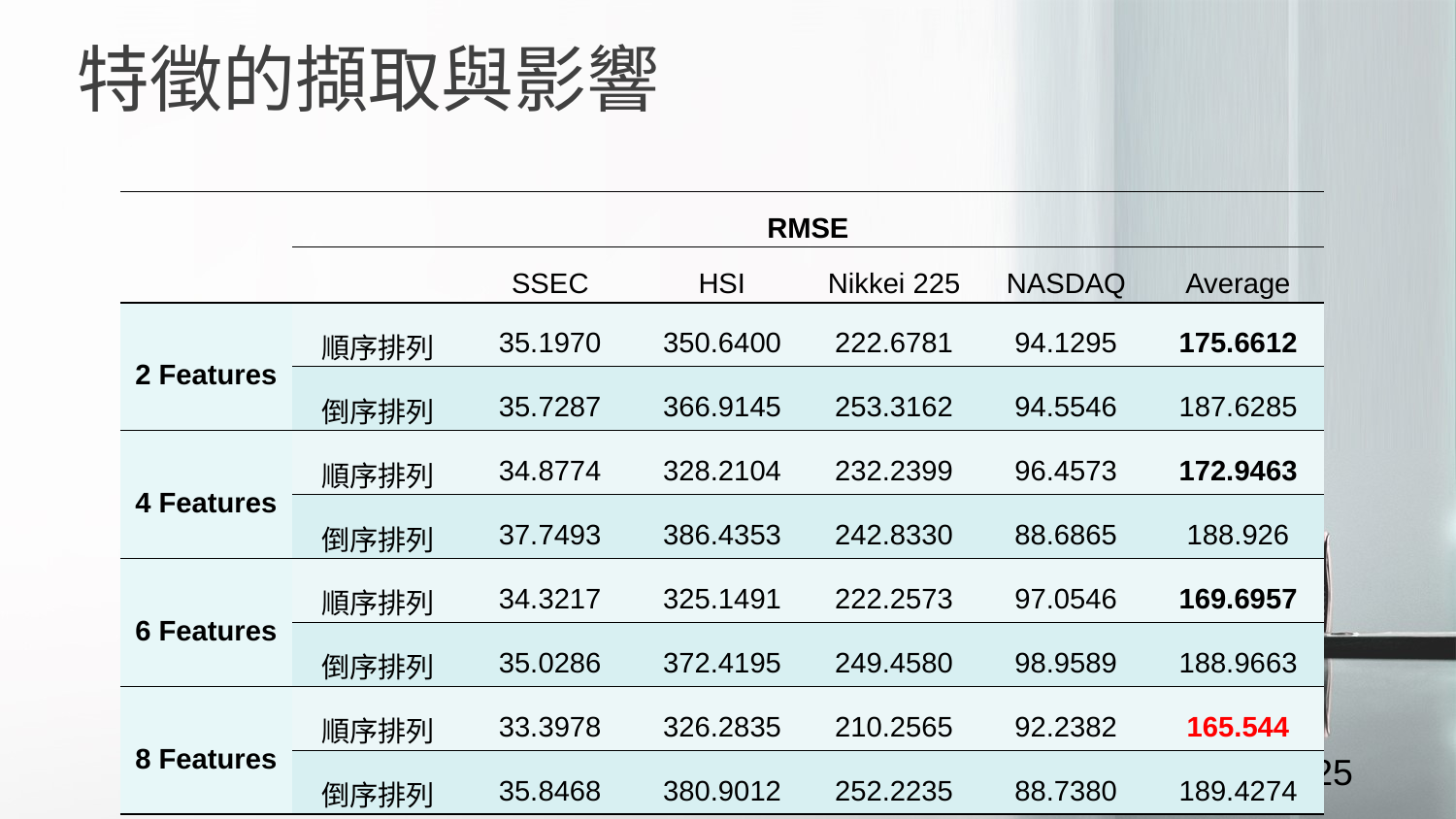

特徵的擷取與影響
|  | RMSE |  |  |  |  |  |
| --- | --- | --- | --- | --- | --- | --- |
|  |  | SSEC | HSI | Nikkei 225 | NASDAQ | Average |
| 2 Features | 順序排列 | 35.1970 | 350.6400 | 222.6781 | 94.1295 | 175.6612 |
|  | 倒序排列 | 35.7287 | 366.9145 | 253.3162 | 94.5546 | 187.6285 |
| 4 Features | 順序排列 | 34.8774 | 328.2104 | 232.2399 | 96.4573 | 172.9463 |
|  | 倒序排列 | 37.7493 | 386.4353 | 242.8330 | 88.6865 | 188.926 |
| 6 Features | 順序排列 | 34.3217 | 325.1491 | 222.2573 | 97.0546 | 169.6957 |
|  | 倒序排列 | 35.0286 | 372.4195 | 249.4580 | 98.9589 | 188.9663 |
| 8 Features | 順序排列 | 33.3978 | 326.2835 | 210.2565 | 92.2382 | 165.544 |
|  | 倒序排列 | 35.8468 | 380.9012 | 252.2235 | 88.7380 | 189.4274 |